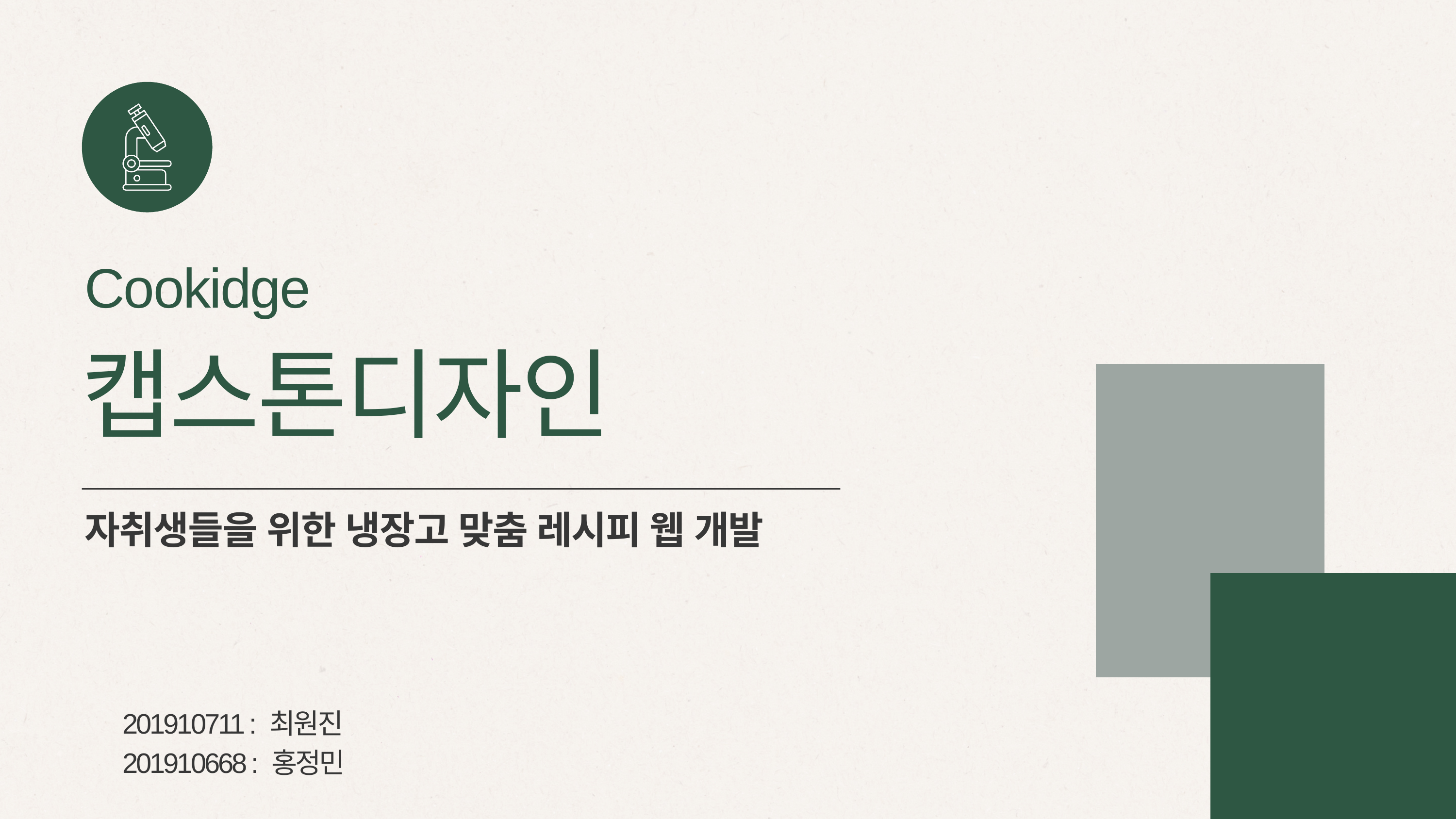

Cookidge
캡스톤디자인

자취생들을 위한 냉장고 맞춤 레시피 웹 개발

201910711 : 최원진
201910668 : 홍정민